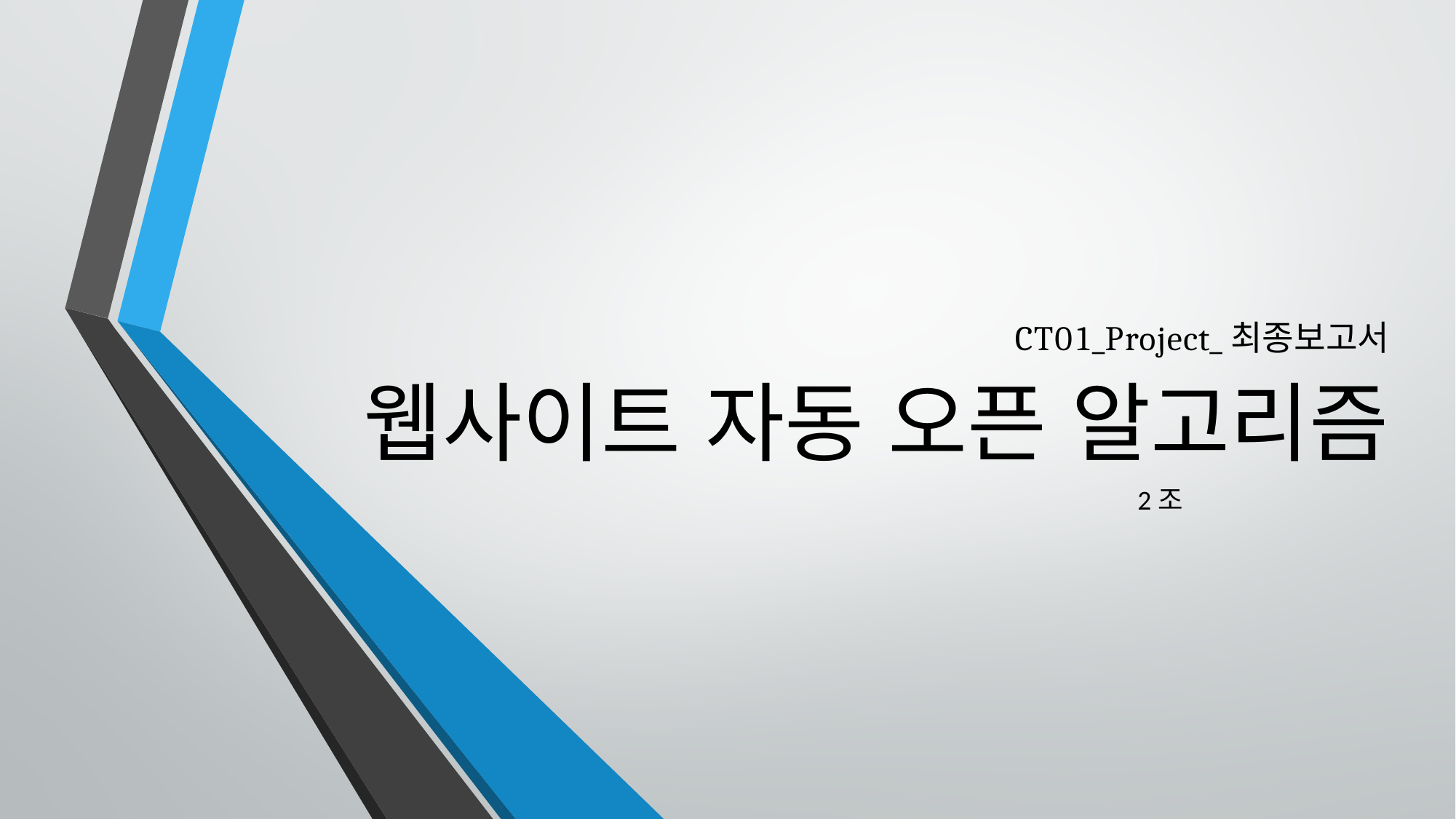

# CT01_Project_최종보고서 웹사이트 자동 오픈 알고리즘
  2조